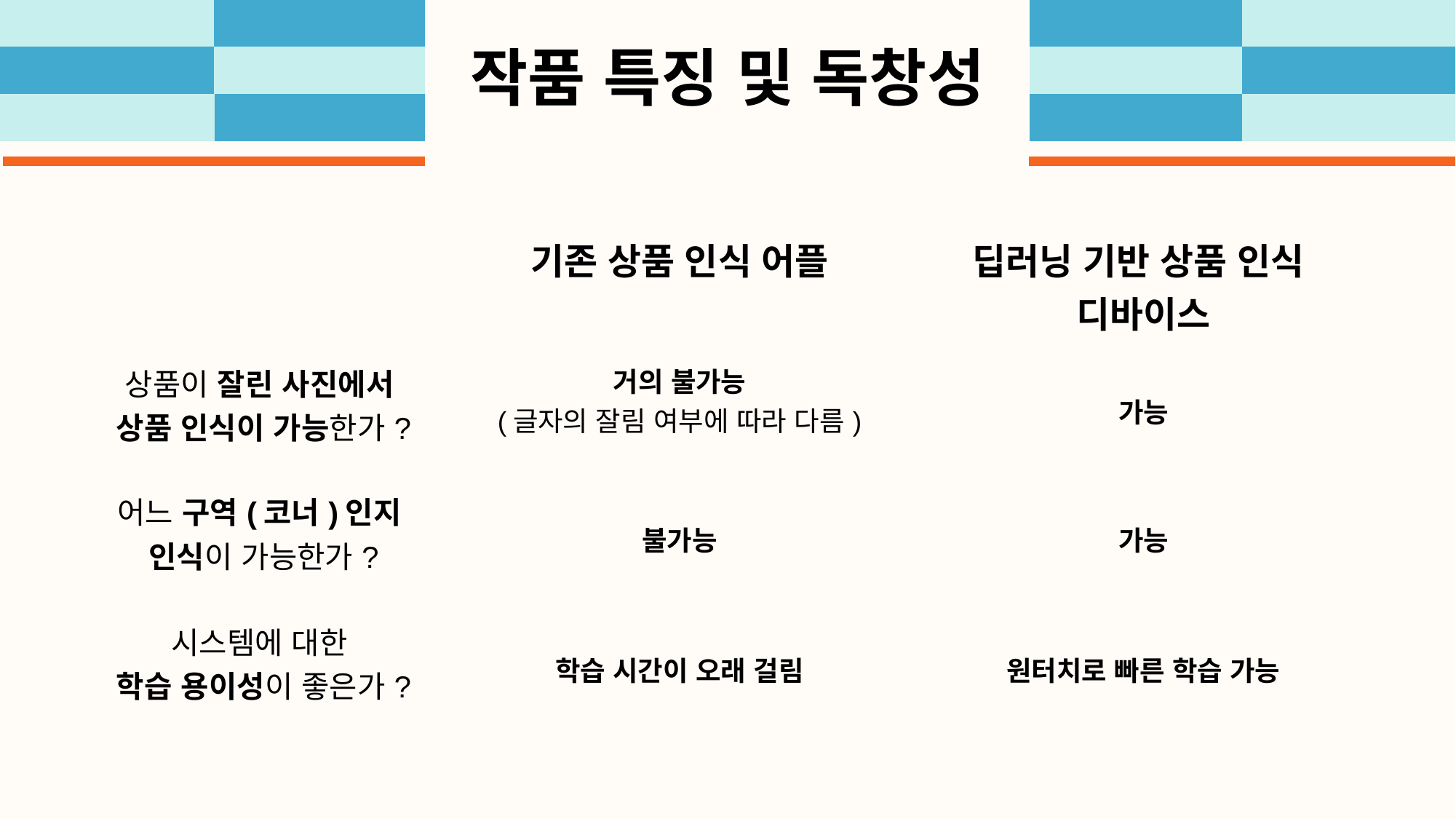

# 작품 특징 및 독창성

|  | 기존 상품 인식 어플 | 딥러닝 기반 상품 인식 디바이스 |
| --- | --- | --- |
| 상품이 잘린 사진에서 상품 인식이 가능한가? | 거의 불가능 (글자의 잘림 여부에 따라 다름) | 가능 |
| 어느 구역(코너)인지 인식이 가능한가? | 불가능 | 가능 |
| 시스템에 대한 학습 용이성이 좋은가? | 학습 시간이 오래 걸림 | 원터치로 빠른 학습 가능 |